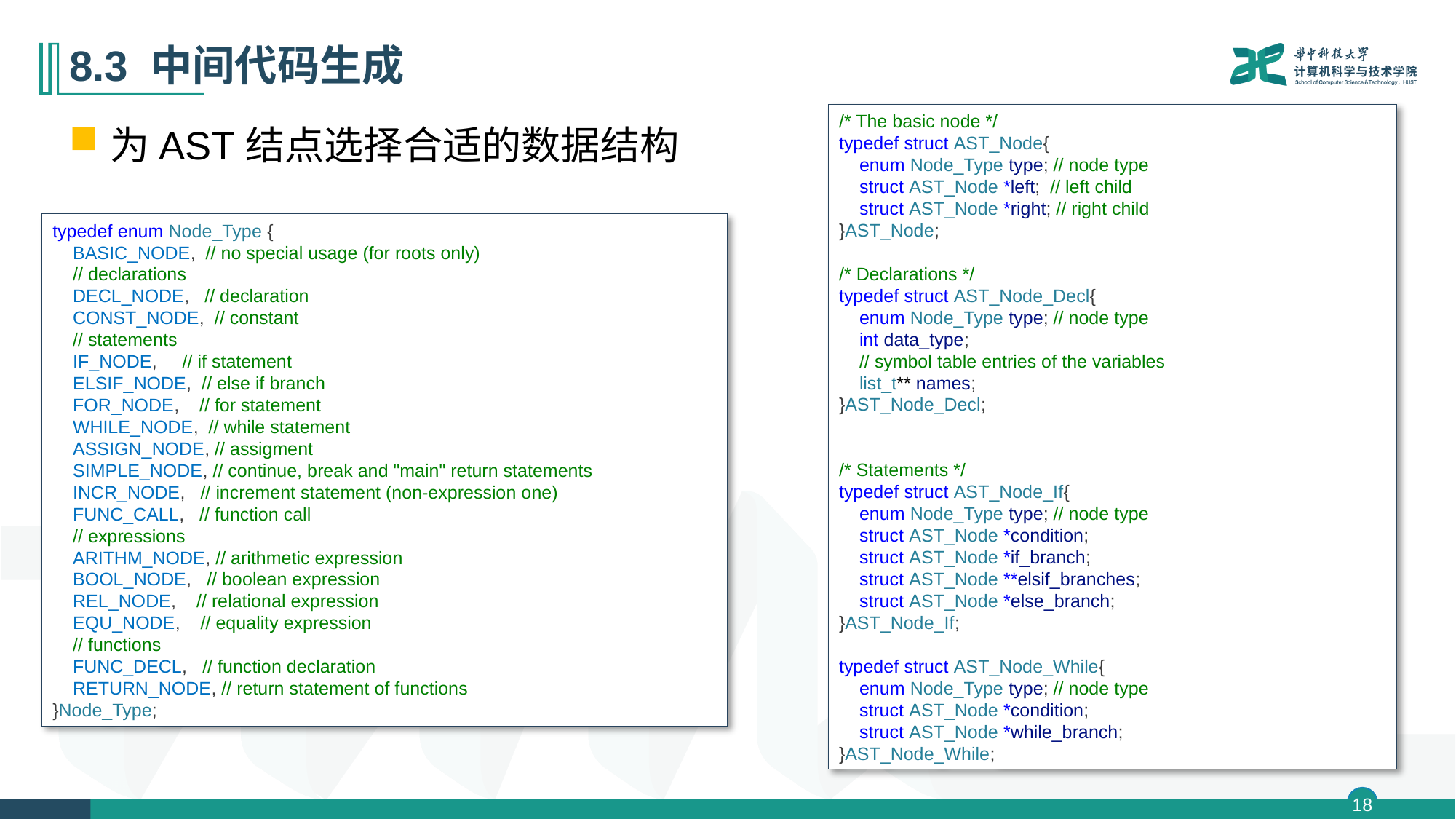

# 8.3 中间代码生成
/* The basic node */
typedef struct AST_Node{
    enum Node_Type type; // node type
    struct AST_Node *left;  // left child
    struct AST_Node *right; // right child
}AST_Node;

/* Declarations */
typedef struct AST_Node_Decl{
    enum Node_Type type; // node type
    int data_type;
    // symbol table entries of the variables
    list_t** names;
}AST_Node_Decl;

/* Statements */
typedef struct AST_Node_If{
    enum Node_Type type; // node type
    struct AST_Node *condition;
    struct AST_Node *if_branch;
    struct AST_Node **elsif_branches;
    struct AST_Node *else_branch;
}AST_Node_If;
typedef struct AST_Node_While{
    enum Node_Type type; // node type
    struct AST_Node *condition;
    struct AST_Node *while_branch;
}AST_Node_While;
为AST结点选择合适的数据结构
typedef enum Node_Type {
    BASIC_NODE,  // no special usage (for roots only)
    // declarations
    DECL_NODE,   // declaration
    CONST_NODE,  // constant
    // statements
    IF_NODE,     // if statement
    ELSIF_NODE,  // else if branch
    FOR_NODE,    // for statement
    WHILE_NODE,  // while statement
    ASSIGN_NODE, // assigment
    SIMPLE_NODE, // continue, break and "main" return statements
    INCR_NODE,   // increment statement (non-expression one)
    FUNC_CALL,   // function call
    // expressions
    ARITHM_NODE, // arithmetic expression
    BOOL_NODE,   // boolean expression
    REL_NODE,    // relational expression
    EQU_NODE,    // equality expression
    // functions
    FUNC_DECL,   // function declaration
    RETURN_NODE, // return statement of functions
}Node_Type;